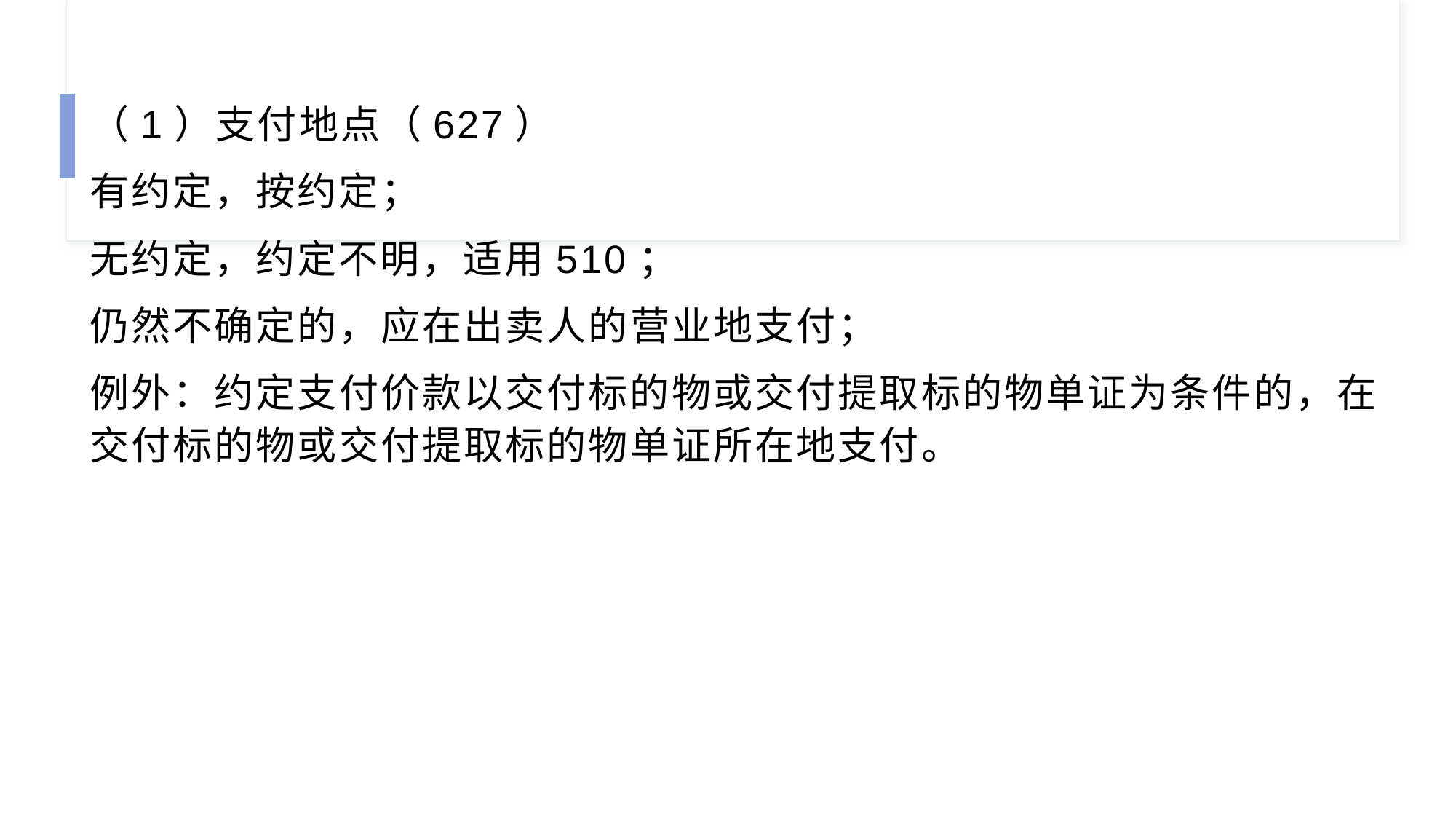

（1）支付地点（627）
有约定，按约定；
无约定，约定不明，适用510；
仍然不确定的，应在出卖人的营业地支付；
例外：约定支付价款以交付标的物或交付提取标的物单证为条件的，在交付标的物或交付提取标的物单证所在地支付。